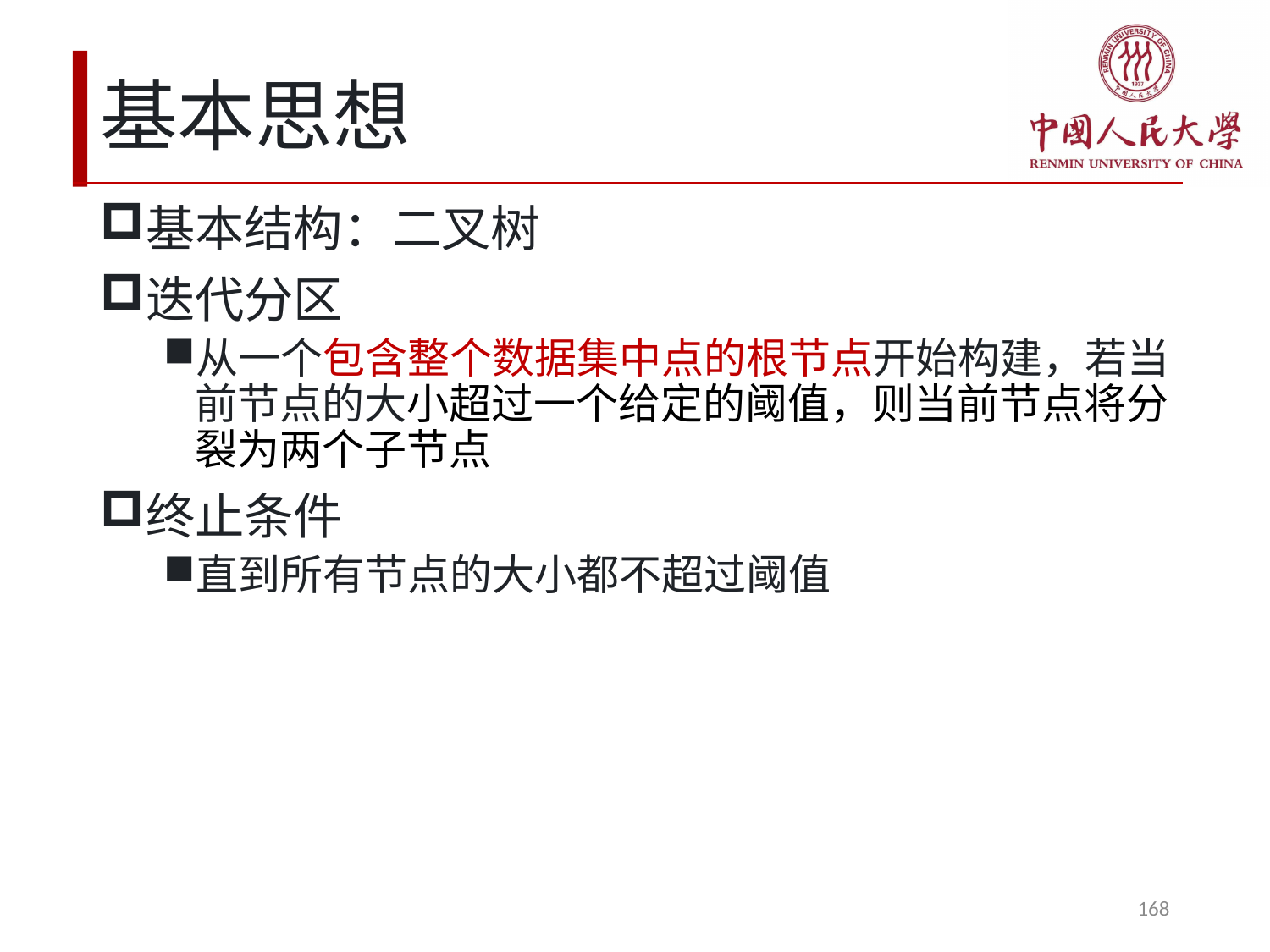

# 基本思想
基本结构：二叉树
迭代分区
从一个包含整个数据集中点的根节点开始构建，若当前节点的大小超过一个给定的阈值，则当前节点将分裂为两个子节点
终止条件
直到所有节点的大小都不超过阈值

168